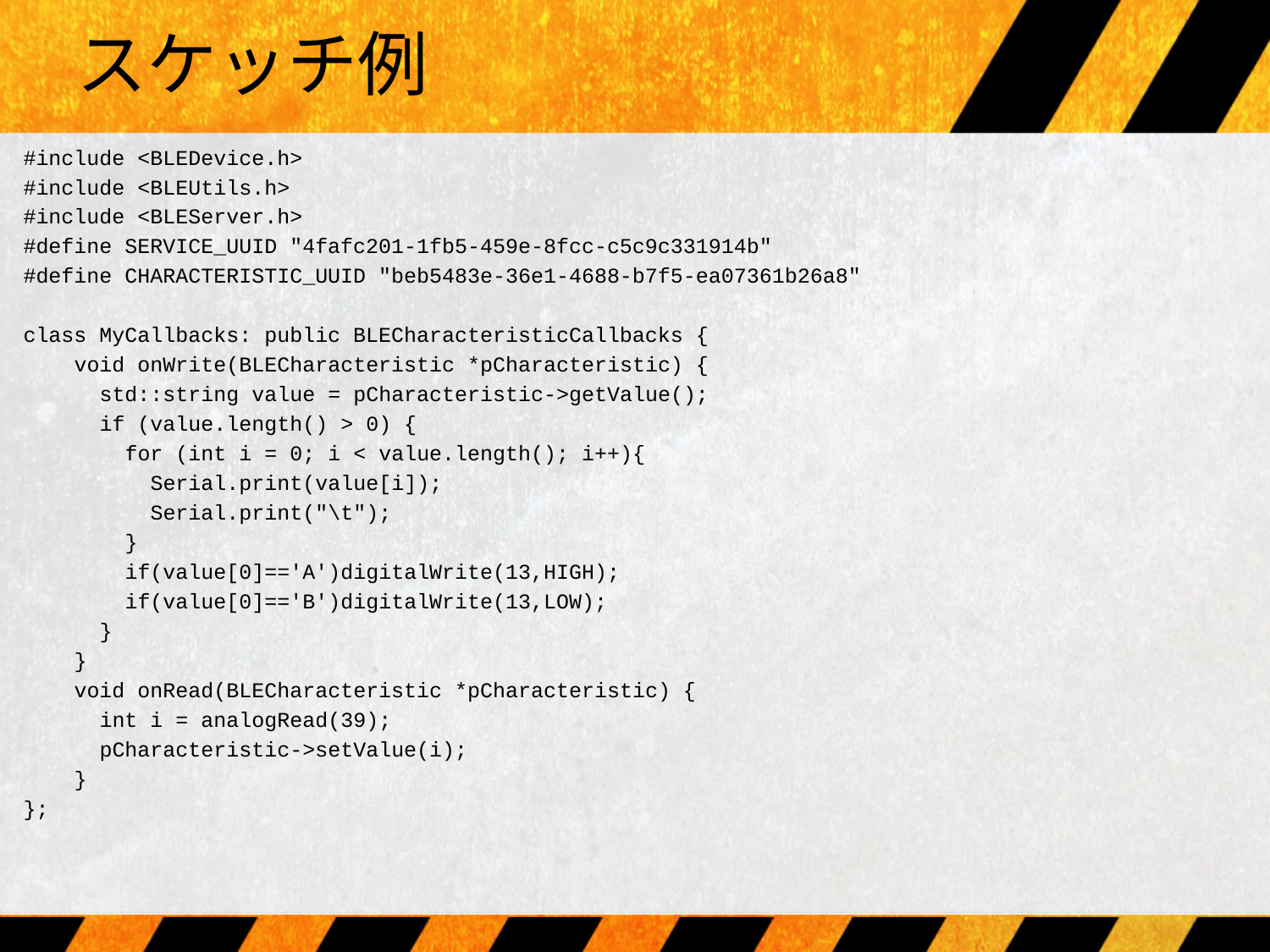

# スケッチ例
#include <BLEDevice.h>
#include <BLEUtils.h>
#include <BLEServer.h>
#define SERVICE_UUID "4fafc201-1fb5-459e-8fcc-c5c9c331914b"
#define CHARACTERISTIC_UUID "beb5483e-36e1-4688-b7f5-ea07361b26a8"

class MyCallbacks: public BLECharacteristicCallbacks {
    void onWrite(BLECharacteristic *pCharacteristic) {
      std::string value = pCharacteristic->getValue();
      if (value.length() > 0) {
        for (int i = 0; i < value.length(); i++){
          Serial.print(value[i]);
          Serial.print("\t");
        }
        if(value[0]=='A')digitalWrite(13,HIGH);
        if(value[0]=='B')digitalWrite(13,LOW);
      }
    }
    void onRead(BLECharacteristic *pCharacteristic) {
      int i = analogRead(39);
      pCharacteristic->setValue(i);
    }
};